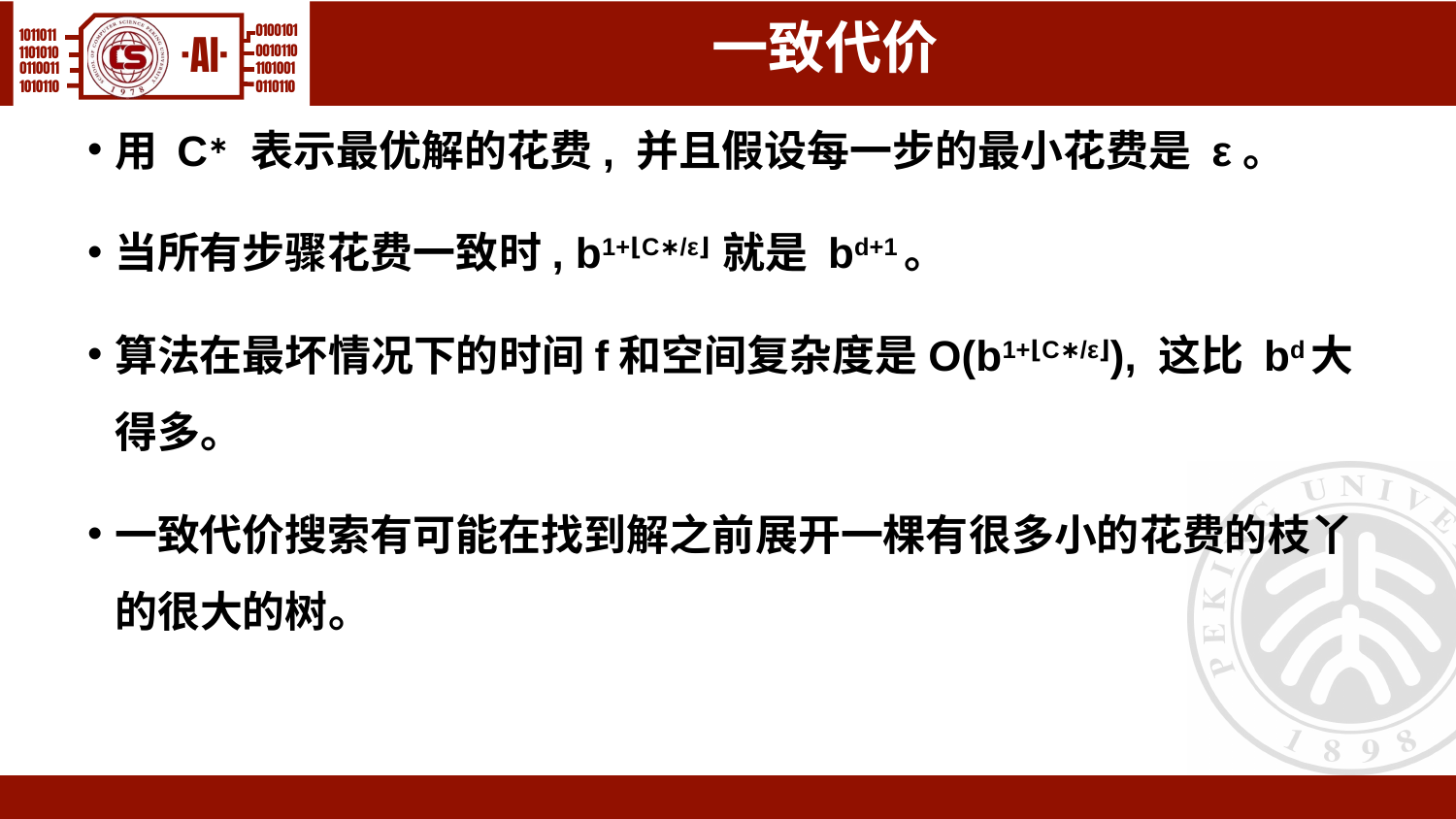

# 一致代价
用 C∗ 表示最优解的花费, 并且假设每一步的最小花费是 ε。
当所有步骤花费一致时, b1+⌊C∗/ε⌋ 就是 bd+1。
算法在最坏情况下的时间f和空间复杂度是O(b1+⌊C∗/ε⌋), 这比 bd大得多。
一致代价搜索有可能在找到解之前展开一棵有很多小的花费的枝丫的很大的树。